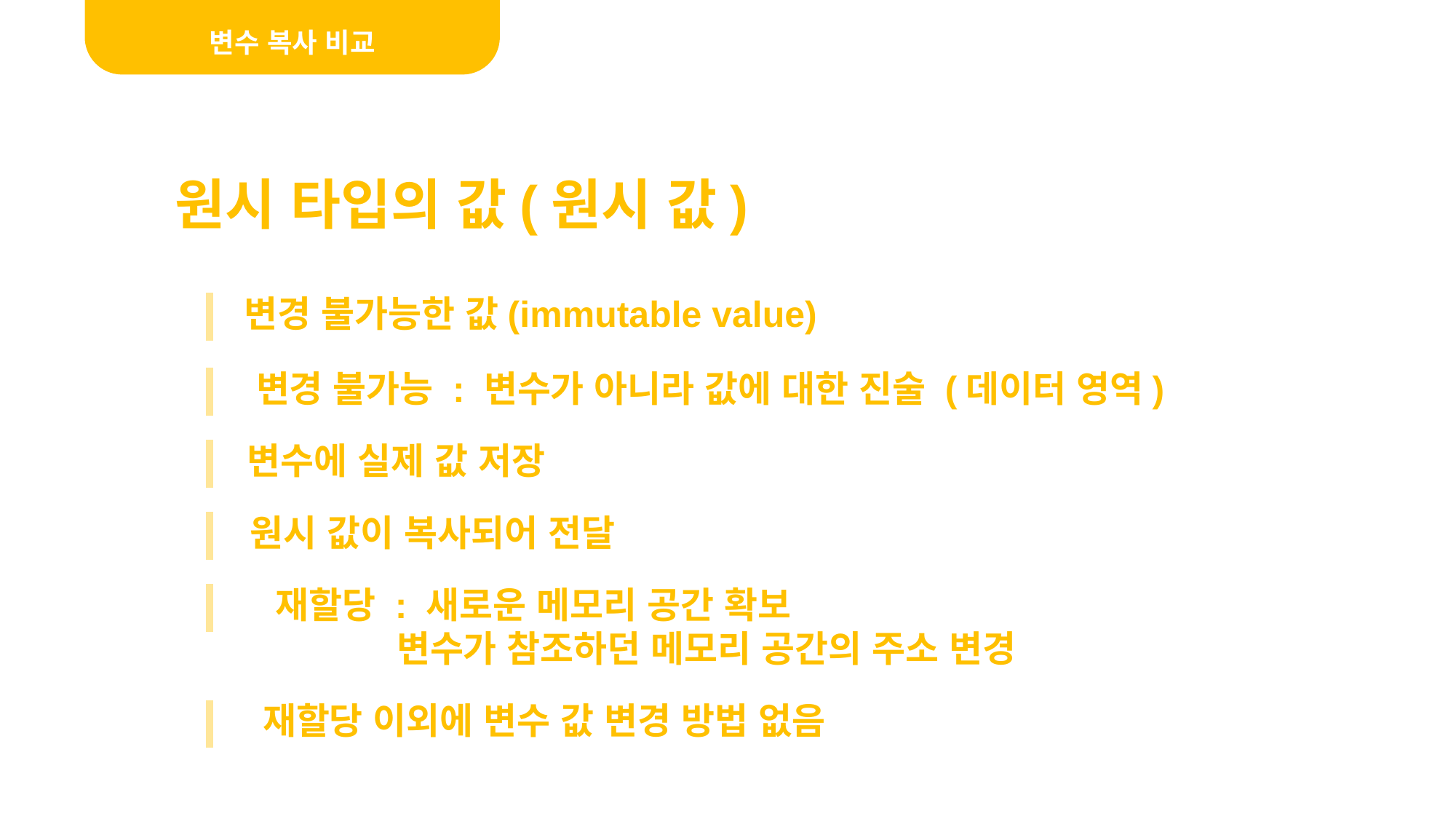

변수 복사 비교
원시 타입의 값(원시 값)
변경 불가능한 값(immutable value)
변경 불가능 : 변수가 아니라 값에 대한 진술 (데이터 영역)

변수에 실제 값 저장
원시 값이 복사되어 전달
재할당 : 새로운 메모리 공간 확보
           변수가 참조하던 메모리 공간의 주소 변경
재할당 이외에 변수 값 변경 방법 없음